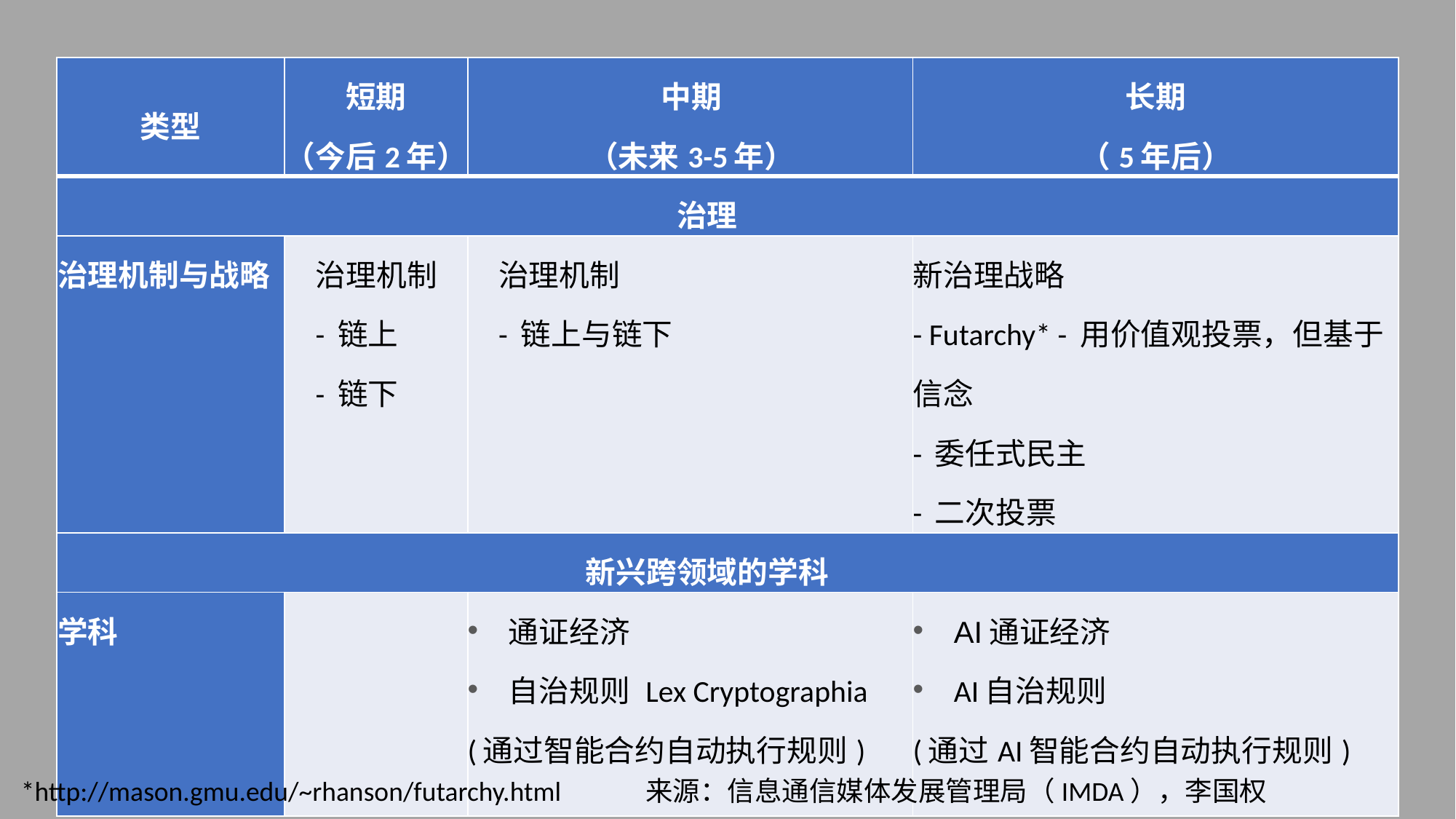

| 类型 | 短期 （今后2年） | 中期 （未来3-5年） | 长期 （5年后） |
| --- | --- | --- | --- |
| 治理 |  |  |  |
| 治理机制与战略 | 治理机制 - 链上 - 链下 | 治理机制 - 链上与链下 | 新治理战略 - Futarchy\* - 用价值观投票，但基于信念 - 委任式民主 - 二次投票 |
| 新兴跨领域的学科 |  |  |  |
| 学科 |  | 通证经济 自治规则 Lex Cryptographia (通过智能合约自动执行规则) | AI通证经济 AI自治规则 (通过AI智能合约自动执行规则) |

*http://mason.gmu.edu/~rhanson/futarchy.html
来源：信息通信媒体发展管理局（IMDA），李国权